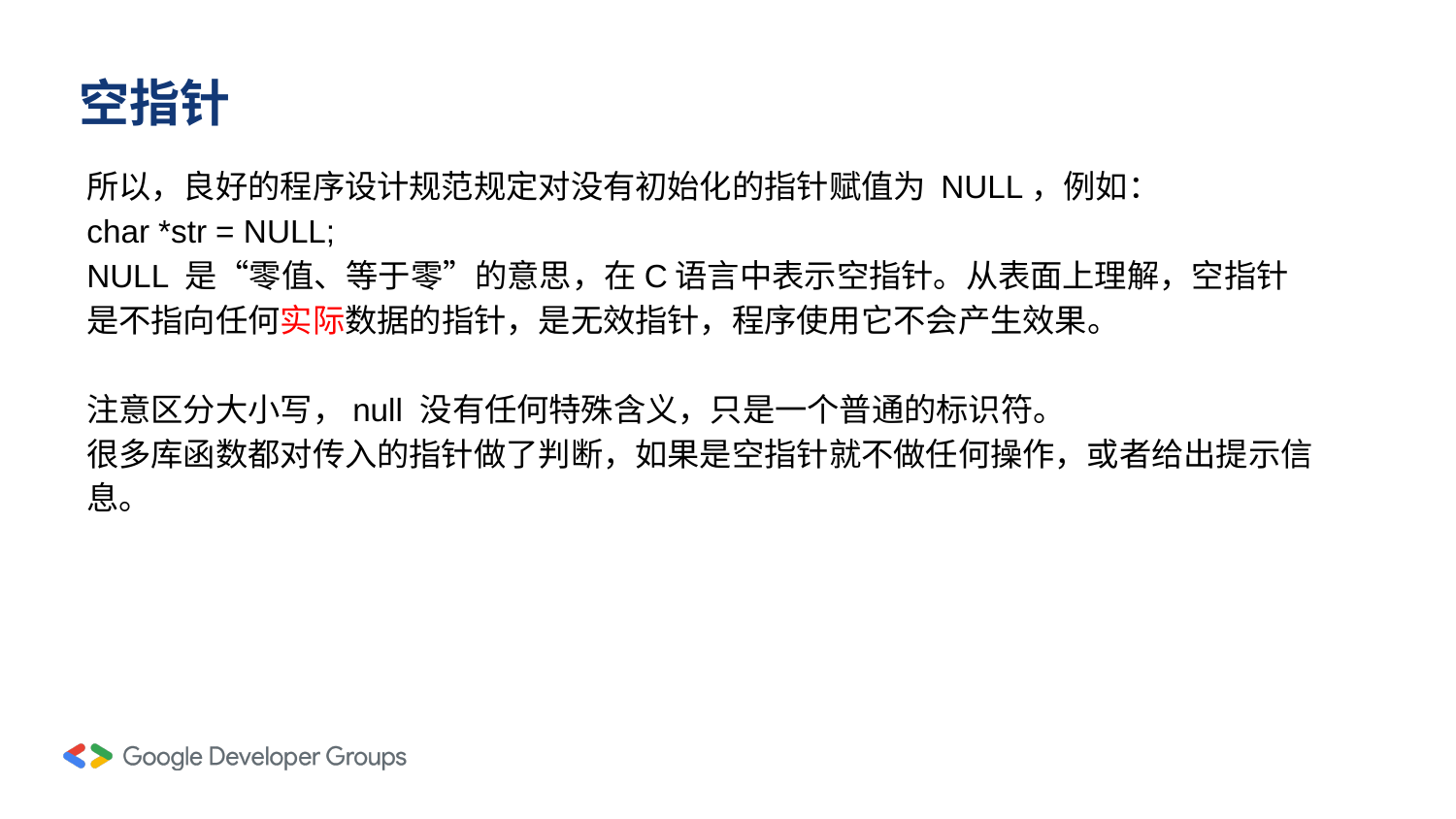

# 空指针
所以，良好的程序设计规范规定对没有初始化的指针赋值为 NULL，例如：
char *str = NULL;
NULL 是“零值、等于零”的意思，在C语言中表示空指针。从表面上理解，空指针是不指向任何实际数据的指针，是无效指针，程序使用它不会产生效果。

注意区分大小写，null 没有任何特殊含义，只是一个普通的标识符。
很多库函数都对传入的指针做了判断，如果是空指针就不做任何操作，或者给出提示信息。